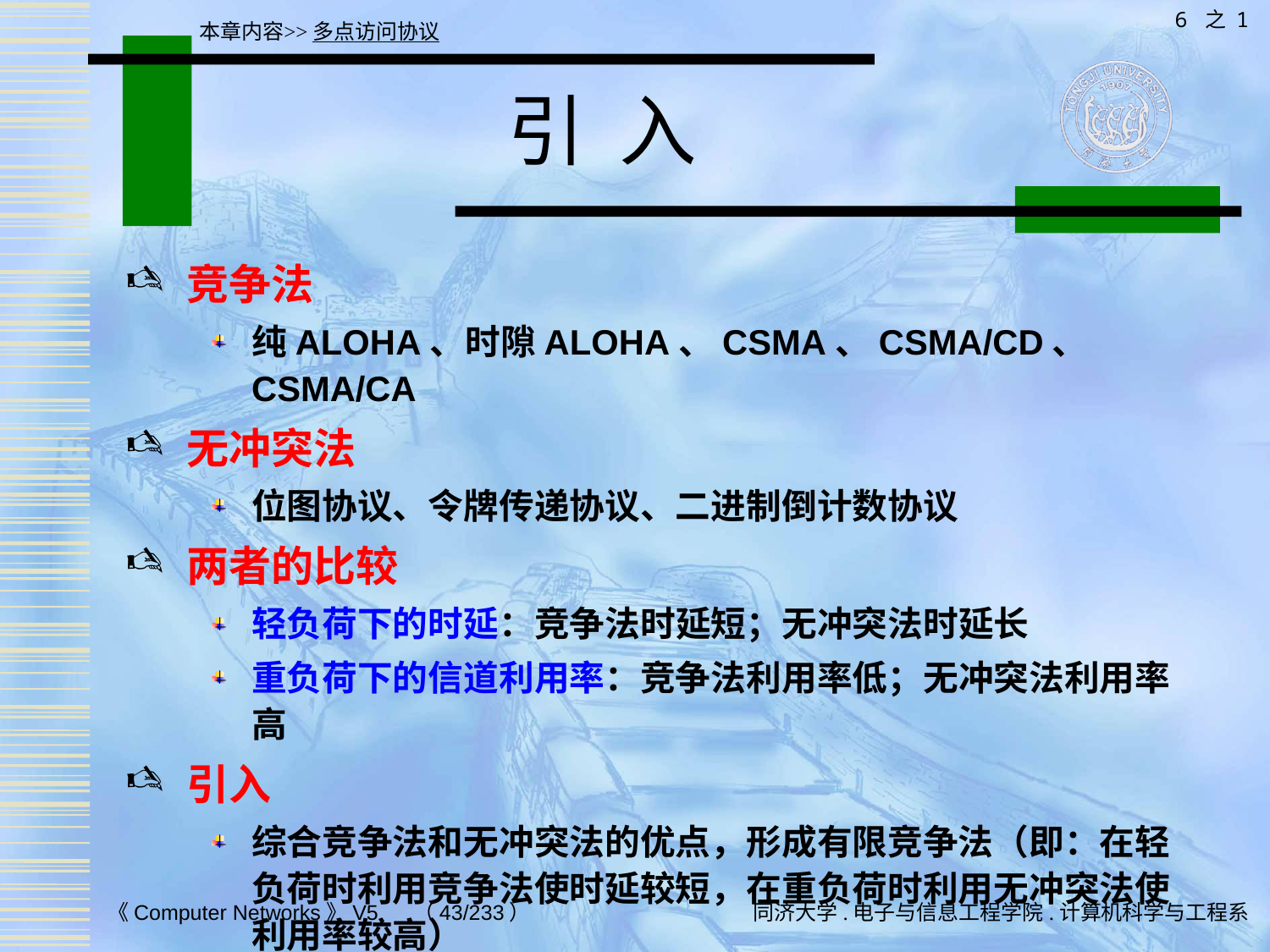

6 之 1
本章内容>>多点访问协议
# 引  入
竞争法
纯ALOHA、时隙ALOHA、CSMA、CSMA/CD、 CSMA/CA
无冲突法
位图协议、令牌传递协议、二进制倒计数协议
两者的比较
轻负荷下的时延：竞争法时延短；无冲突法时延长
重负荷下的信道利用率：竞争法利用率低；无冲突法利用率高
引入
综合竞争法和无冲突法的优点，形成有限竞争法（即：在轻负荷时利用竞争法使时延较短，在重负荷时利用无冲突法使利用率较高）